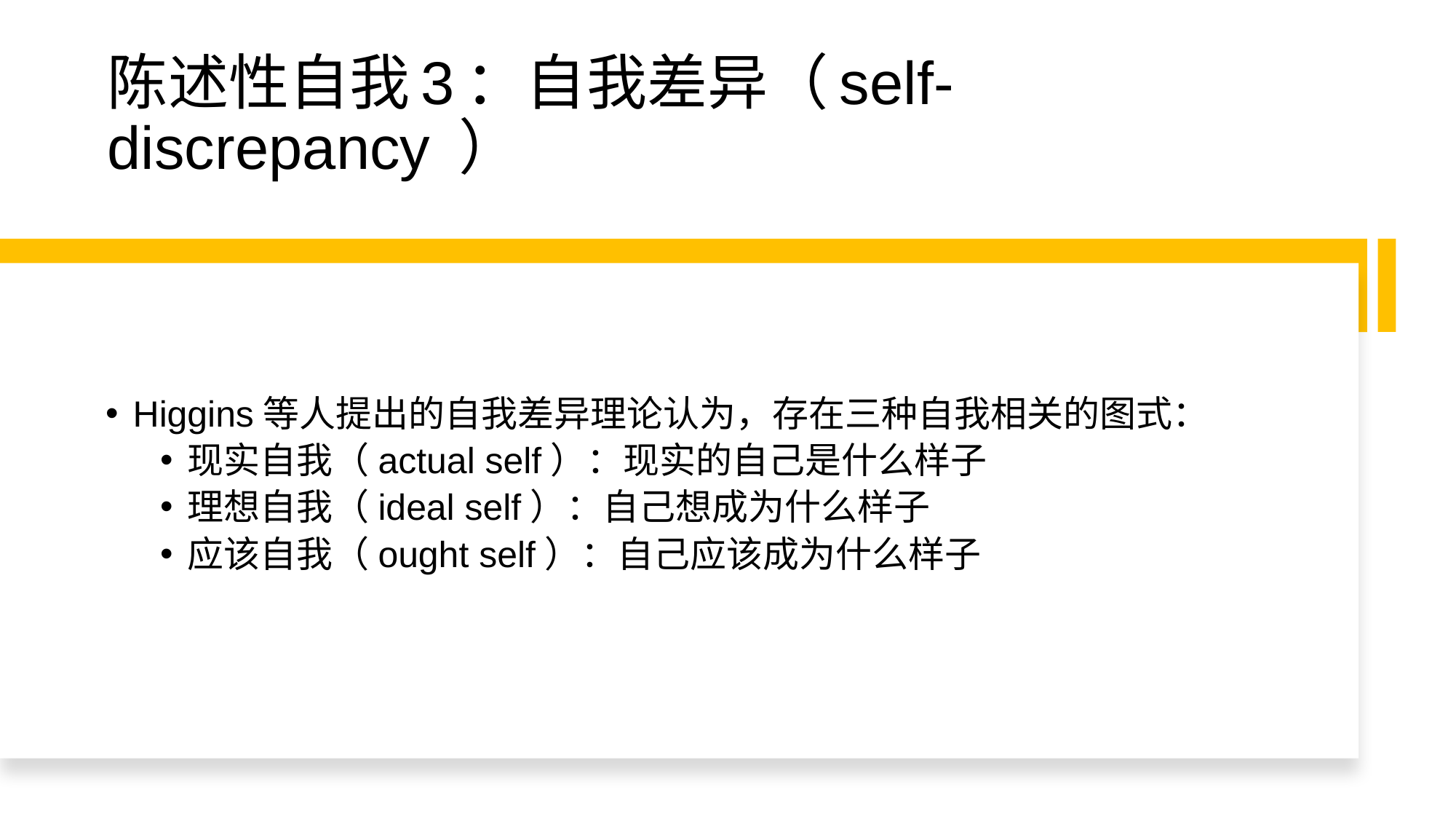

# 陈述性自我3：自我差异（self-discrepancy ）

Higgins等人提出的自我差异理论认为，存在三种自我相关的图式：
现实自我（actual self）：现实的自己是什么样子
理想自我（ideal self）：自己想成为什么样子
应该自我（ought self）：自己应该成为什么样子